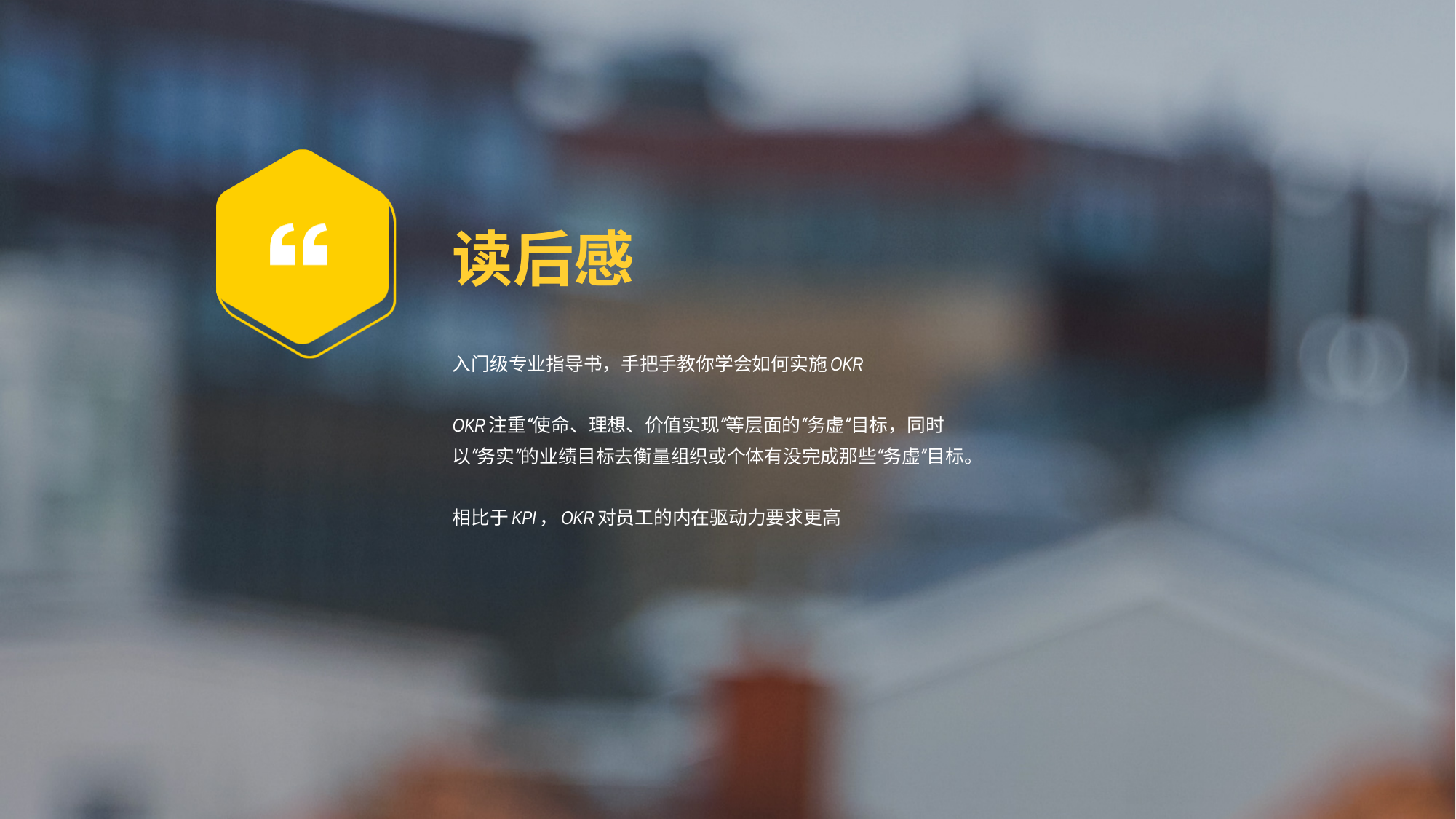

# 读后感
入门级专业指导书，手把手教你学会如何实施OKR

OKR注重“使命、理想、价值实现”等层面的“务虚”目标，同时
以“务实”的业绩目标去衡量组织或个体有没完成那些“务虚”目标。

相比于KPI，OKR对员工的内在驱动力要求更高